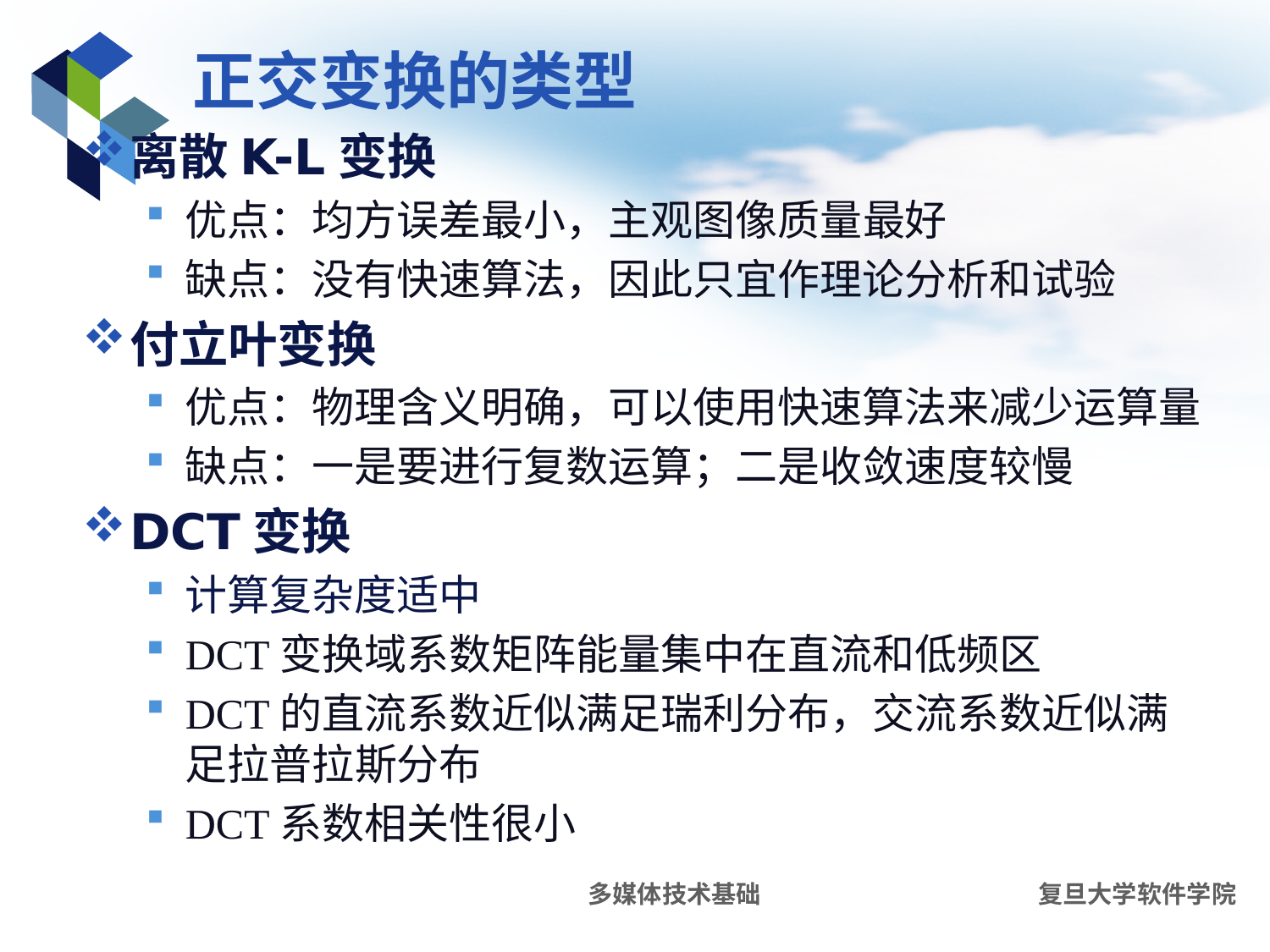

# 正交变换的类型
离散K-L变换
优点：均方误差最小，主观图像质量最好
缺点：没有快速算法，因此只宜作理论分析和试验
付立叶变换
优点：物理含义明确，可以使用快速算法来减少运算量
缺点：一是要进行复数运算；二是收敛速度较慢
DCT变换
计算复杂度适中
DCT变换域系数矩阵能量集中在直流和低频区
DCT的直流系数近似满足瑞利分布，交流系数近似满足拉普拉斯分布
DCT系数相关性很小
多媒体技术基础